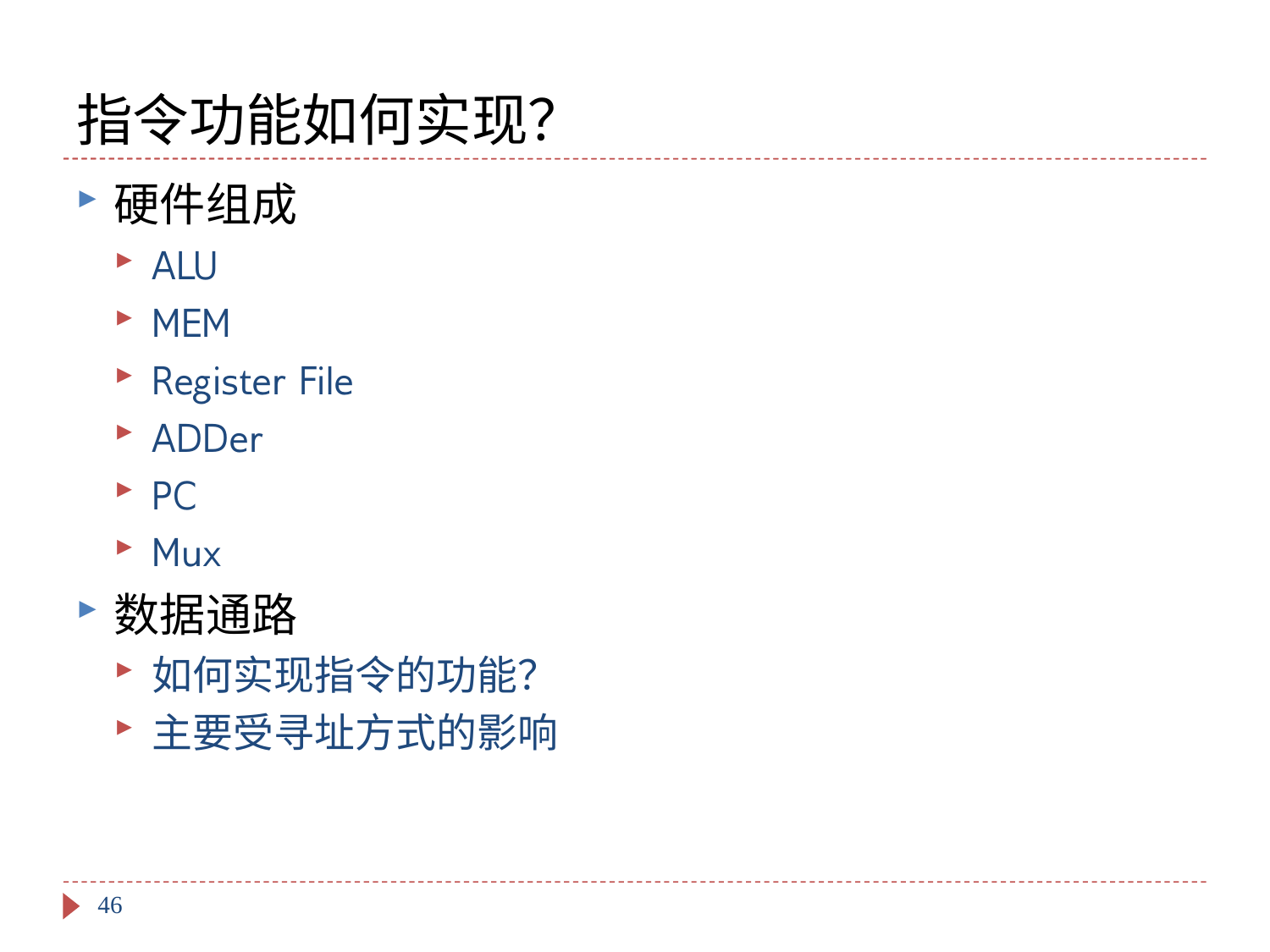

# 指令功能如何实现？
硬件组成
ALU
MEM
Register File
ADDer
PC
Mux
数据通路
如何实现指令的功能？
主要受寻址方式的影响

46